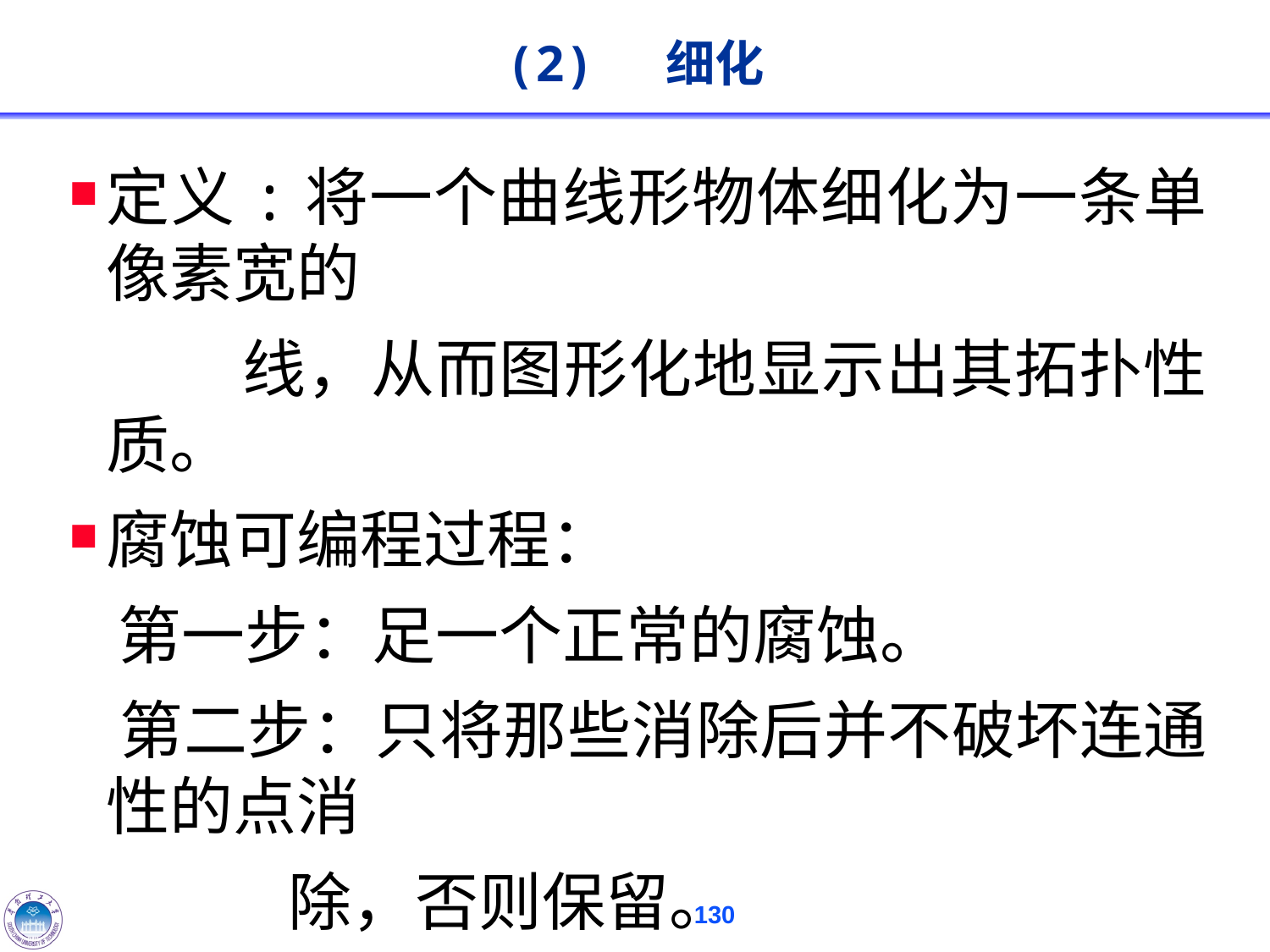

# (2)  细化
定义:将一个曲线形物体细化为一条单像素宽的
          线，从而图形化地显示出其拓扑性质。
腐蚀可编程过程：
  第一步：足一个正常的腐蚀。
  第二步：只将那些消除后并不破坏连通性的点消
              除，否则保留。